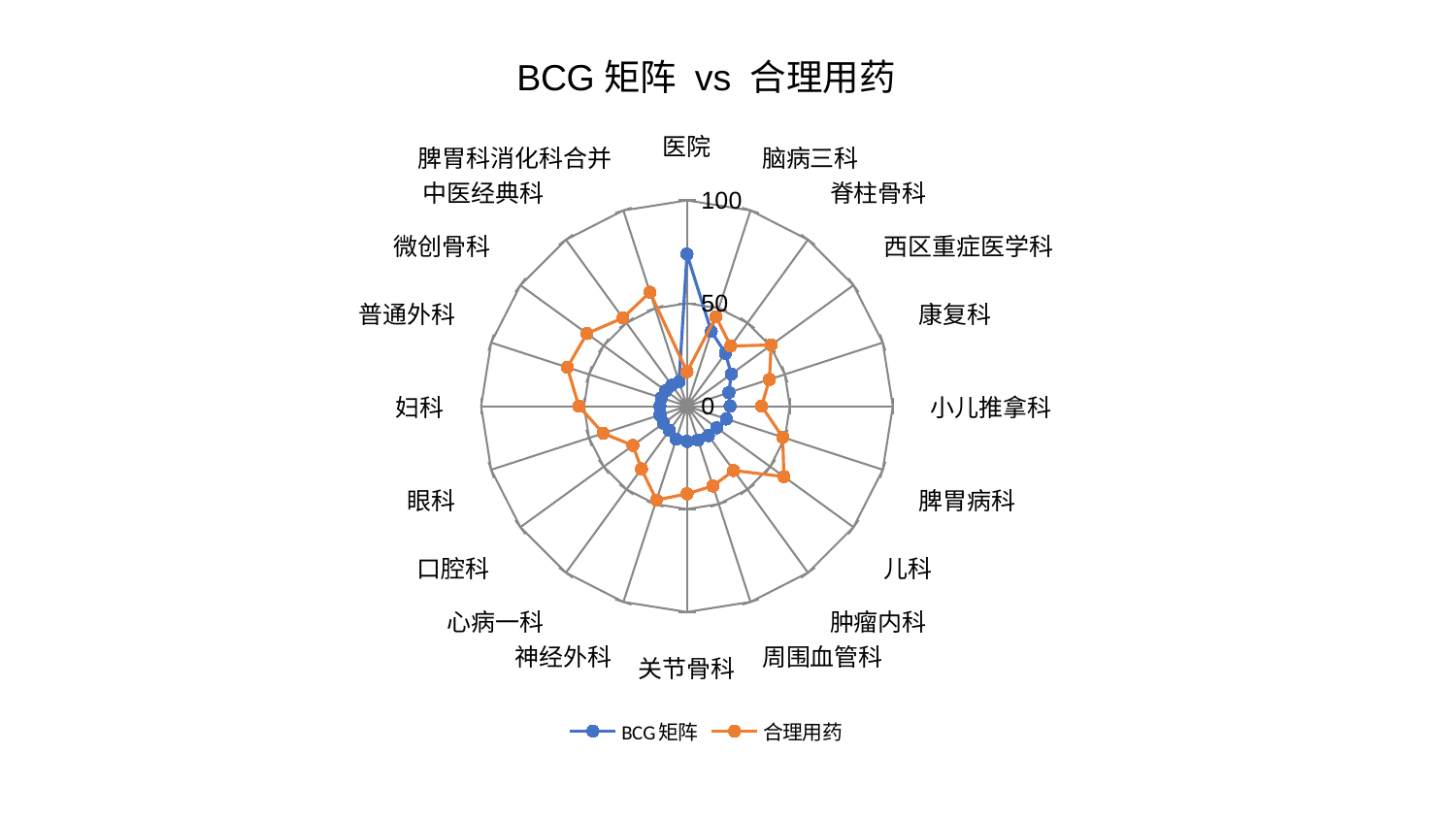

### Chart: BCG矩阵 vs 合理用药

| Category | BCG矩阵 | 合理用药 |
|---|---|---|
| 医院 | 73.91167455659351 | 16.735352397905686 |
| 脑病三科 | 38.200624603567725 | 45.70254715009103 |
| 脊柱骨科 | 31.81446255757083 | 36.144468847576235 |
| 西区重症医学科 | 26.61449357850511 | 50.61166503040873 |
| 康复科 | 21.436446743294795 | 42.1199727590038 |
| 小儿推拿科 | 20.9905178210979 | 36.296717773294326 |
| 脾胃病科 | 20.159615360103437 | 48.898760270037656 |
| 儿科 | 17.848290726079057 | 58.256711012788095 |
| 肿瘤内科 | 17.682074187757188 | 38.61553995007444 |
| 周围血管科 | 17.334239053465673 | 40.770699491180565 |
| 关节骨科 | 17.12059571239579 | 42.5844104722001 |
| 神经外科 | 16.86165557078275 | 47.950874085162226 |
| 心病一科 | 14.546639907994628 | 37.647222922597365 |
| 口腔科 | 14.06762589050694 | 32.484515574084114 |
| 眼科 | 13.761572113852317 | 42.77732328843335 |
| 妇科 | 13.156249438531999 | 52.5208143782802 |
| 普通外科 | 13.111619555397501 | 61.12753090332298 |
| 微创骨科 | 12.732791772193693 | 60.05357137392282 |
| 中医经典科 | 12.629067421584137 | 52.991415673234094 |
| 脾胃科消化科合并 | 12.54887935149368 | 58.19508136675486 |
81